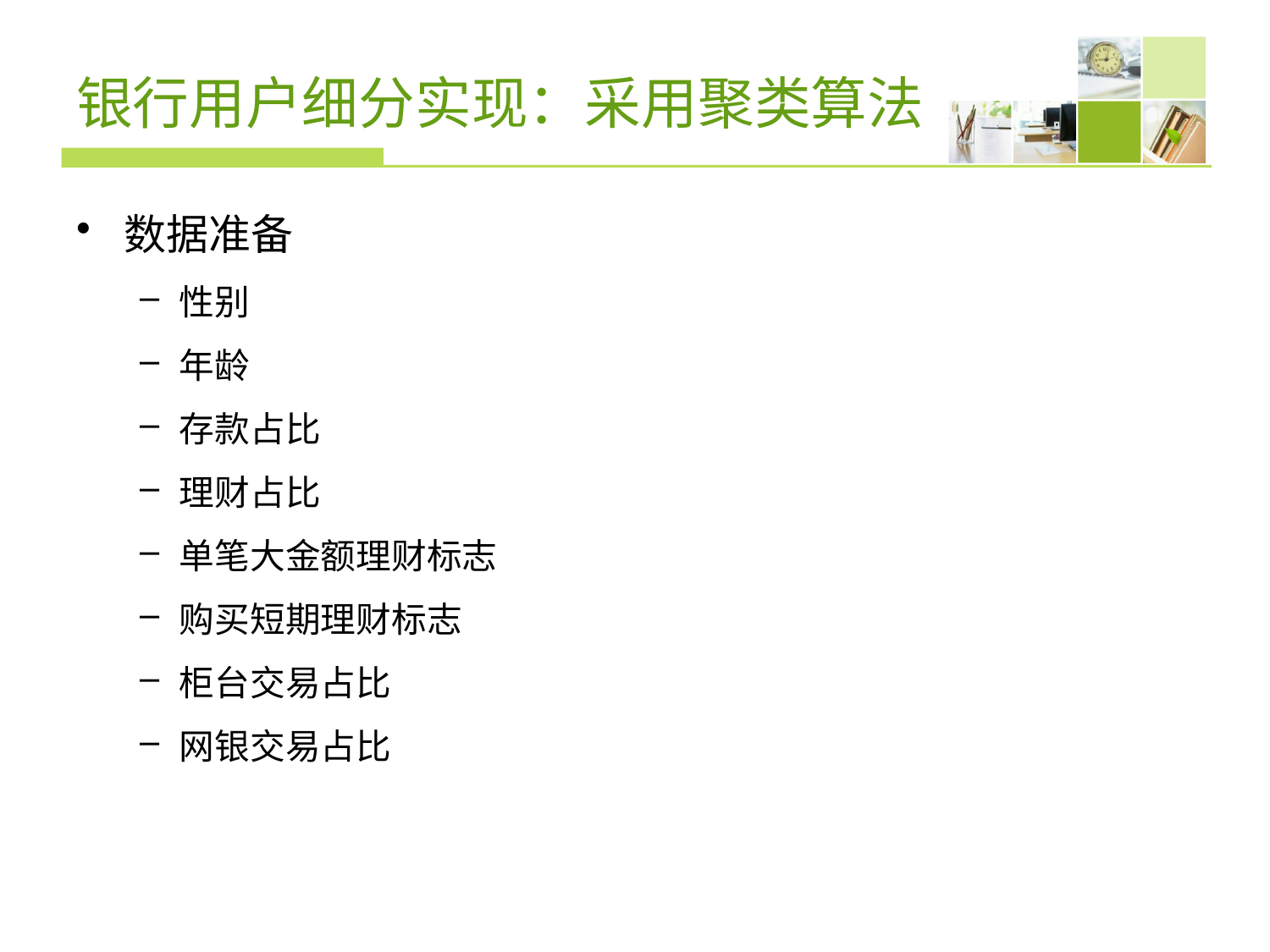

# 银行用户细分实现：采用聚类算法
数据准备
性别
年龄
存款占比
理财占比
单笔大金额理财标志
购买短期理财标志
柜台交易占比
网银交易占比